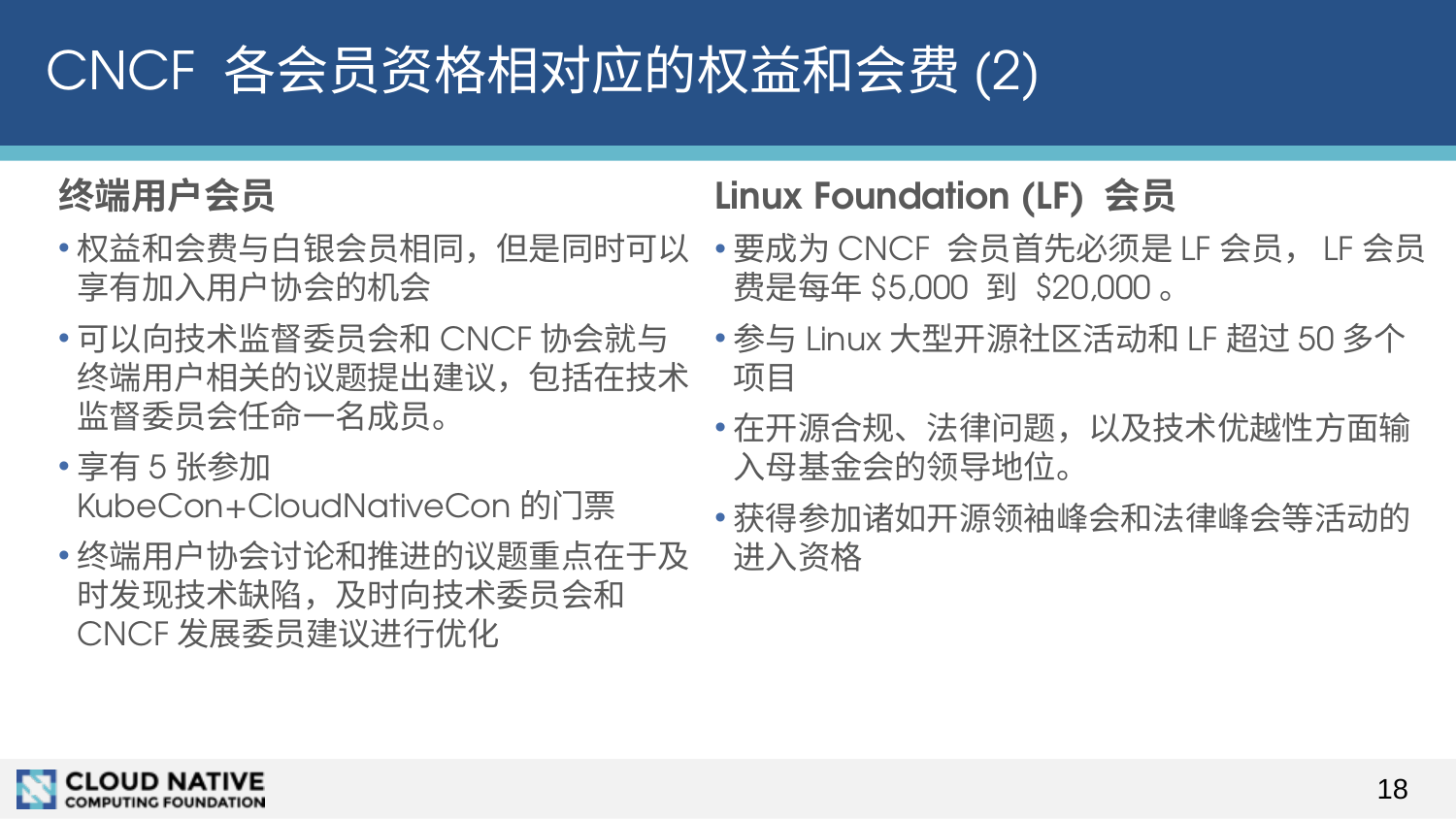

# CNCF 各会员资格相对应的权益和会费(2)
终端用户会员
权益和会费与白银会员相同，但是同时可以享有加入用户协会的机会
可以向技术监督委员会和CNCF协会就与终端用户相关的议题提出建议，包括在技术监督委员会任命一名成员。
享有5张参加KubeCon+CloudNativeCon的门票
终端用户协会讨论和推进的议题重点在于及时发现技术缺陷，及时向技术委员会和CNCF发展委员建议进行优化
Linux Foundation (LF) 会员
要成为CNCF 会员首先必须是LF会员，LF会员费是每年$5,000 到 $20,000。
参与Linux大型开源社区活动和LF超过50多个项目
在开源合规、法律问题，以及技术优越性方面输入母基金会的领导地位。
获得参加诸如开源领袖峰会和法律峰会等活动的进入资格
18